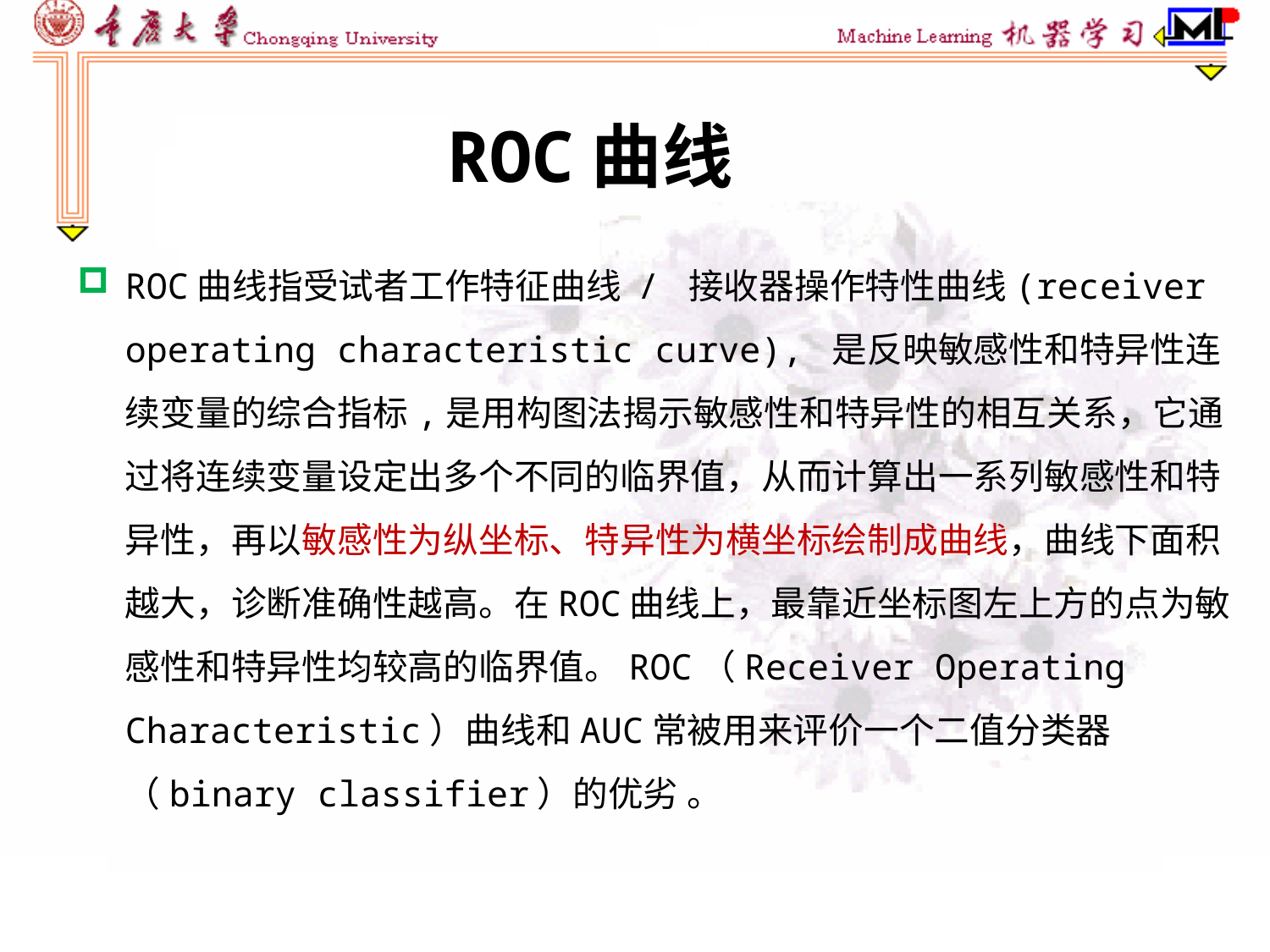

ROC曲线
ROC曲线指受试者工作特征曲线 / 接收器操作特性曲线(receiver operating characteristic curve), 是反映敏感性和特异性连续变量的综合指标,是用构图法揭示敏感性和特异性的相互关系，它通过将连续变量设定出多个不同的临界值，从而计算出一系列敏感性和特异性，再以敏感性为纵坐标、特异性为横坐标绘制成曲线，曲线下面积越大，诊断准确性越高。在ROC曲线上，最靠近坐标图左上方的点为敏感性和特异性均较高的临界值。ROC（Receiver Operating Characteristic）曲线和AUC常被用来评价一个二值分类器（binary classifier）的优劣 。